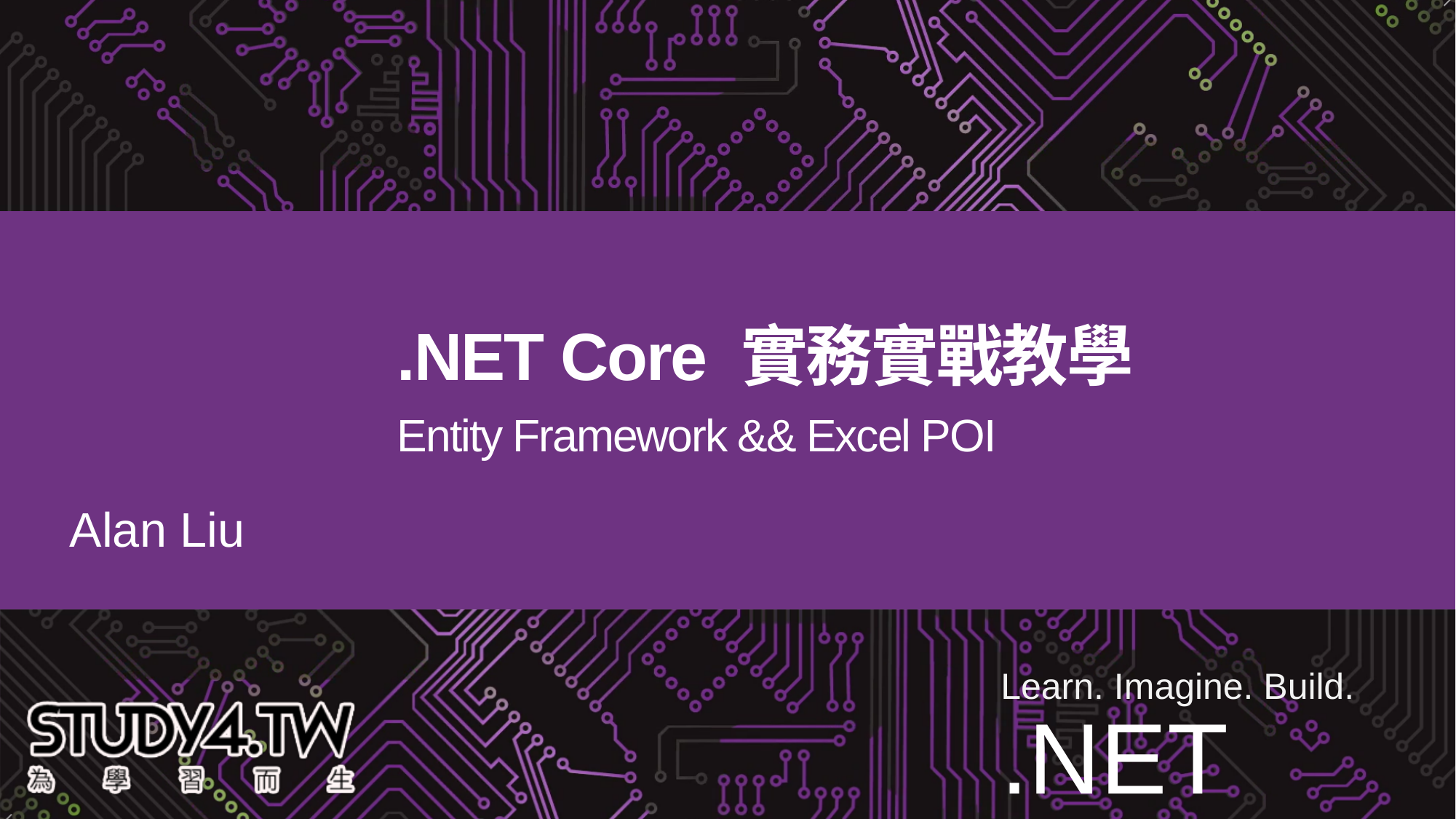

# .NET Core 實務實戰教學 Entity Framework && Excel POI
Alan Liu